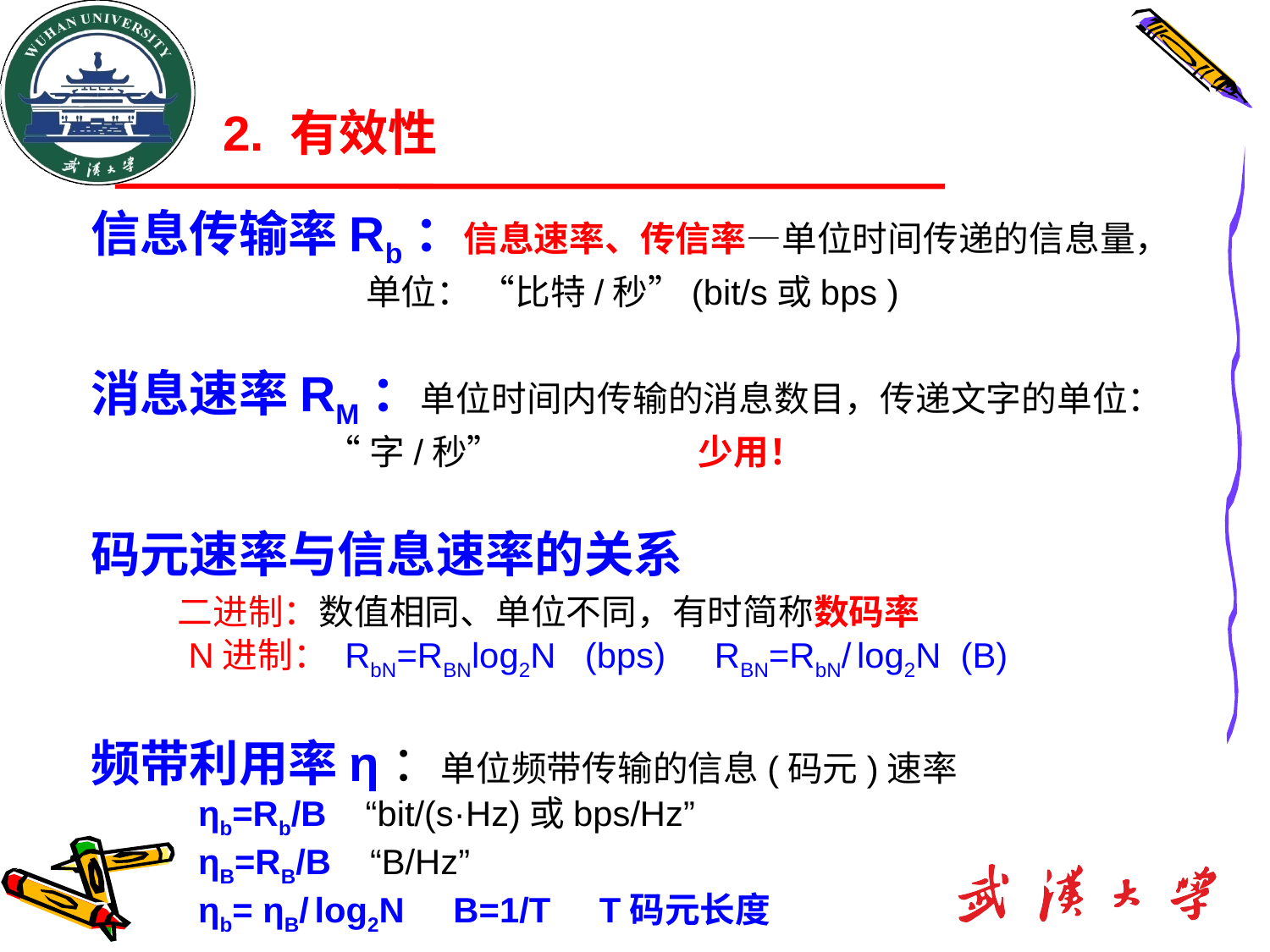

2. 有效性
信息传输率Rb：信息速率、传信率—单位时间传递的信息量，
                                  单位： “比特/秒”(bit/s或bps )

消息速率RM：单位时间内传输的消息数目，传递文字的单位：
                              “字/秒”                         少用！

码元速率与信息速率的关系
        二进制：数值相同、单位不同，有时简称数码率
          N进制： RbN=RBNlog2N   (bps)     RBN=RbN/ log2N  (B)

频带利用率η：单位频带传输的信息(码元)速率
           ηb=Rb/B    “bit/(s·Hz)或bps/Hz”
           ηB=RB/B    “B/Hz”
           ηb= ηB/ log2N     B=1/T     T码元长度